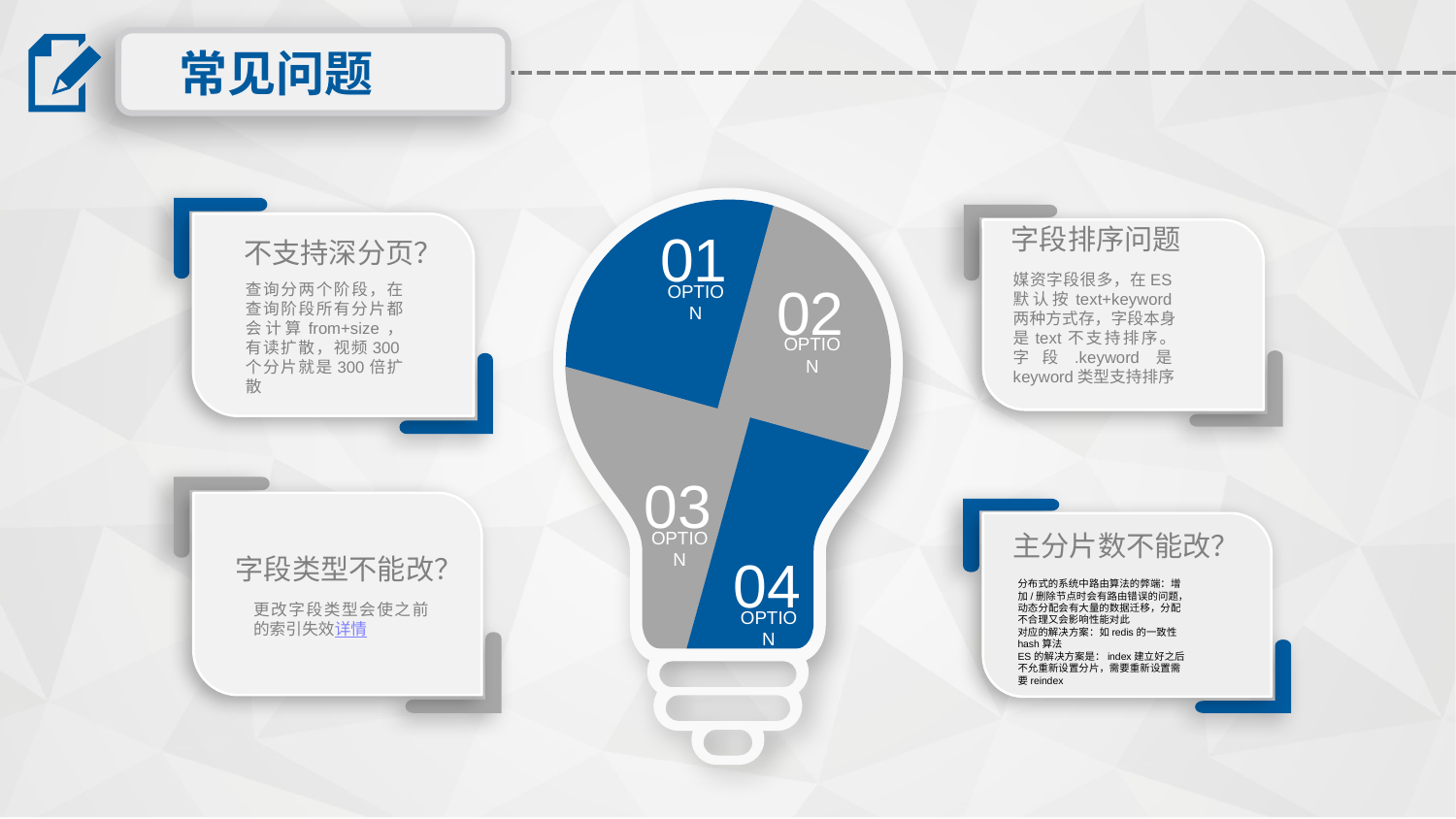

常见问题

01
OPTION
02
OPTION

03
OPTION
04
OPTION

字段排序问题
媒资字段很多，在ES默认按text+keyword两种方式存，字段本身是text不支持排序。字段.keyword是keyword类型支持排序
不支持深分页？
查询分两个阶段，在查询阶段所有分片都会计算from+size，有读扩散，视频300个分片就是300倍扩散

主分片数不能改？
分布式的系统中路由算法的弊端：增加/删除节点时会有路由错误的问题，动态分配会有大量的数据迁移，分配不合理又会影响性能对此
对应的解决方案：如redis的一致性hash算法
ES的解决方案是：index建立好之后不允重新设置分片，需要重新设置需要reindex
字段类型不能改？
更改字段类型会使之前的索引失效详情